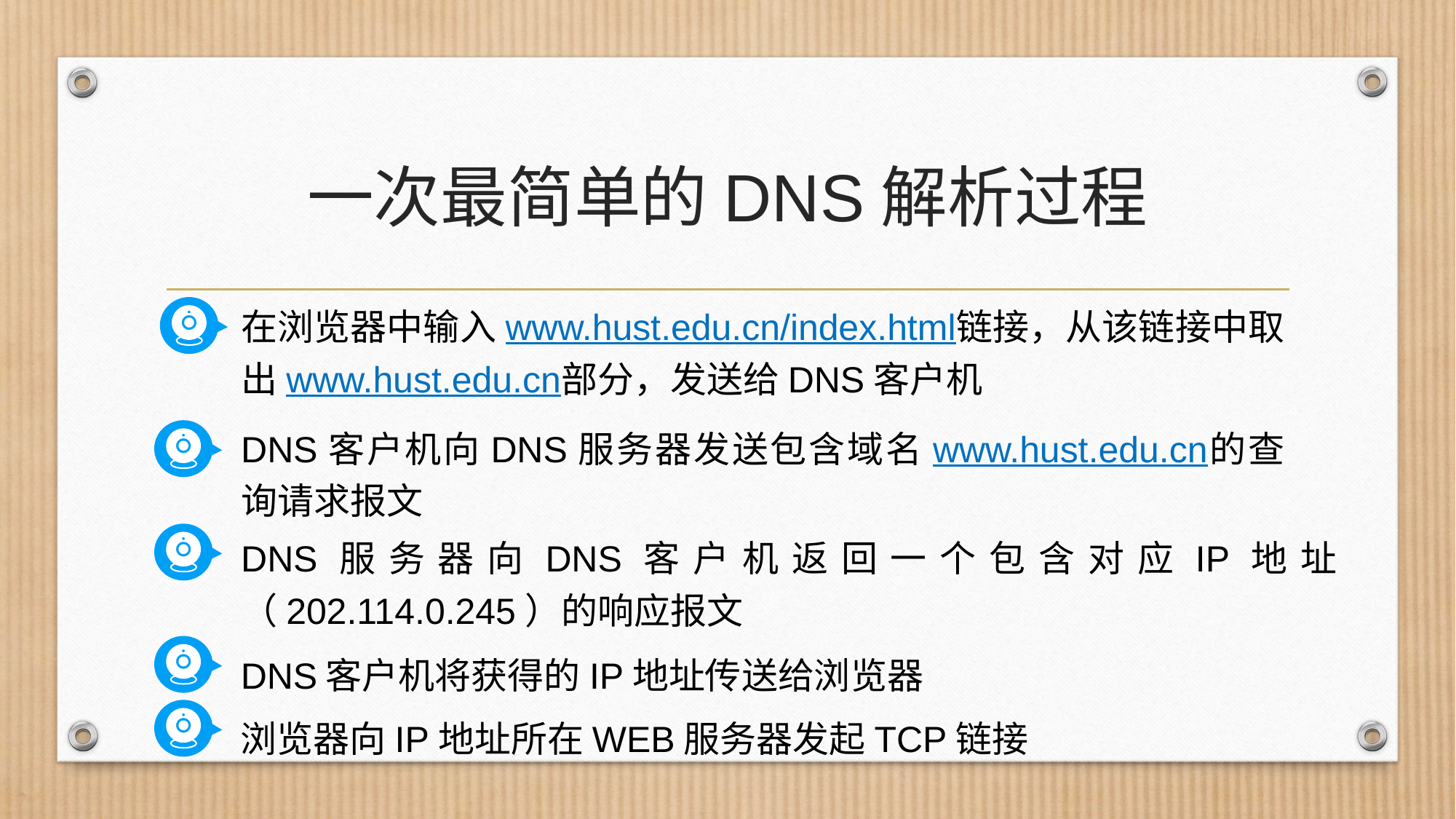

# 一次最简单的DNS解析过程
在浏览器中输入www.hust.edu.cn/index.html链接，从该链接中取出www.hust.edu.cn部分，发送给DNS客户机

DNS客户机向DNS服务器发送包含域名www.hust.edu.cn的查询请求报文

DNS服务器向DNS客户机返回一个包含对应IP地址（202.114.0.245）的响应报文

DNS客户机将获得的IP地址传送给浏览器

浏览器向IP地址所在WEB服务器发起TCP链接